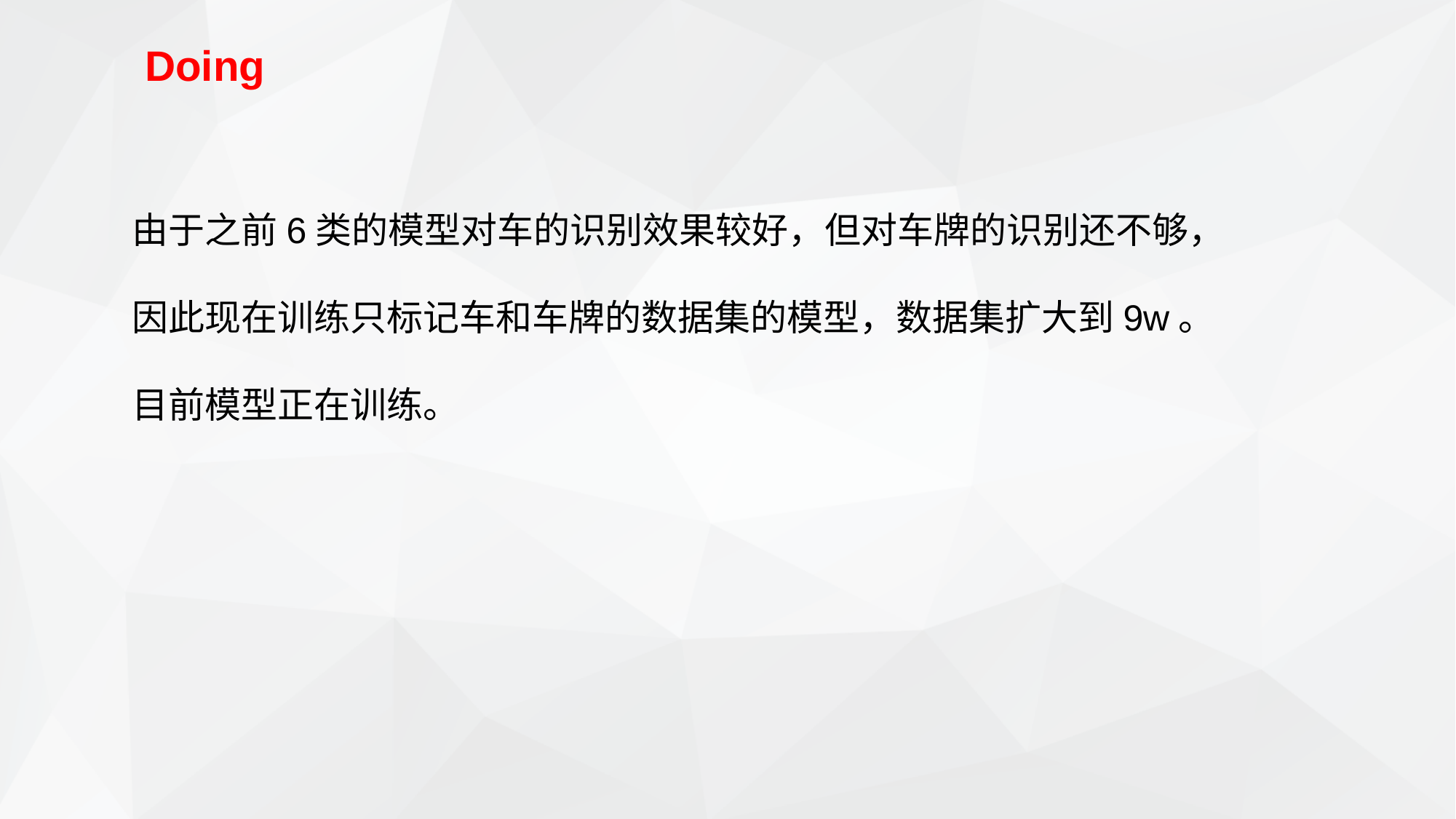

Doing
由于之前6类的模型对车的识别效果较好，但对车牌的识别还不够，
因此现在训练只标记车和车牌的数据集的模型，数据集扩大到9w。
目前模型正在训练。